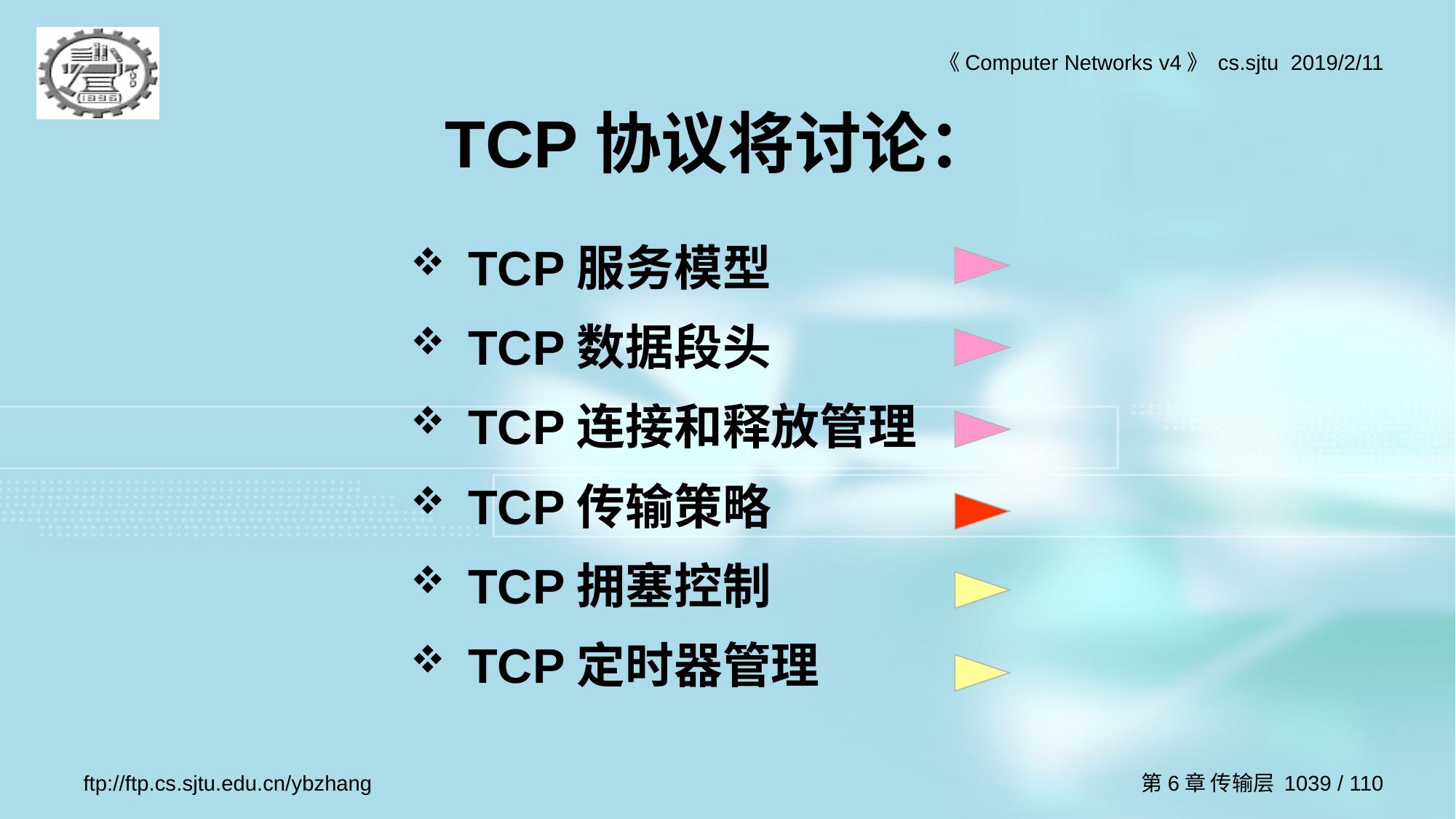

# TCP协议将讨论：
TCP服务模型
TCP数据段头
TCP连接和释放管理
TCP传输策略
TCP拥塞控制
TCP定时器管理